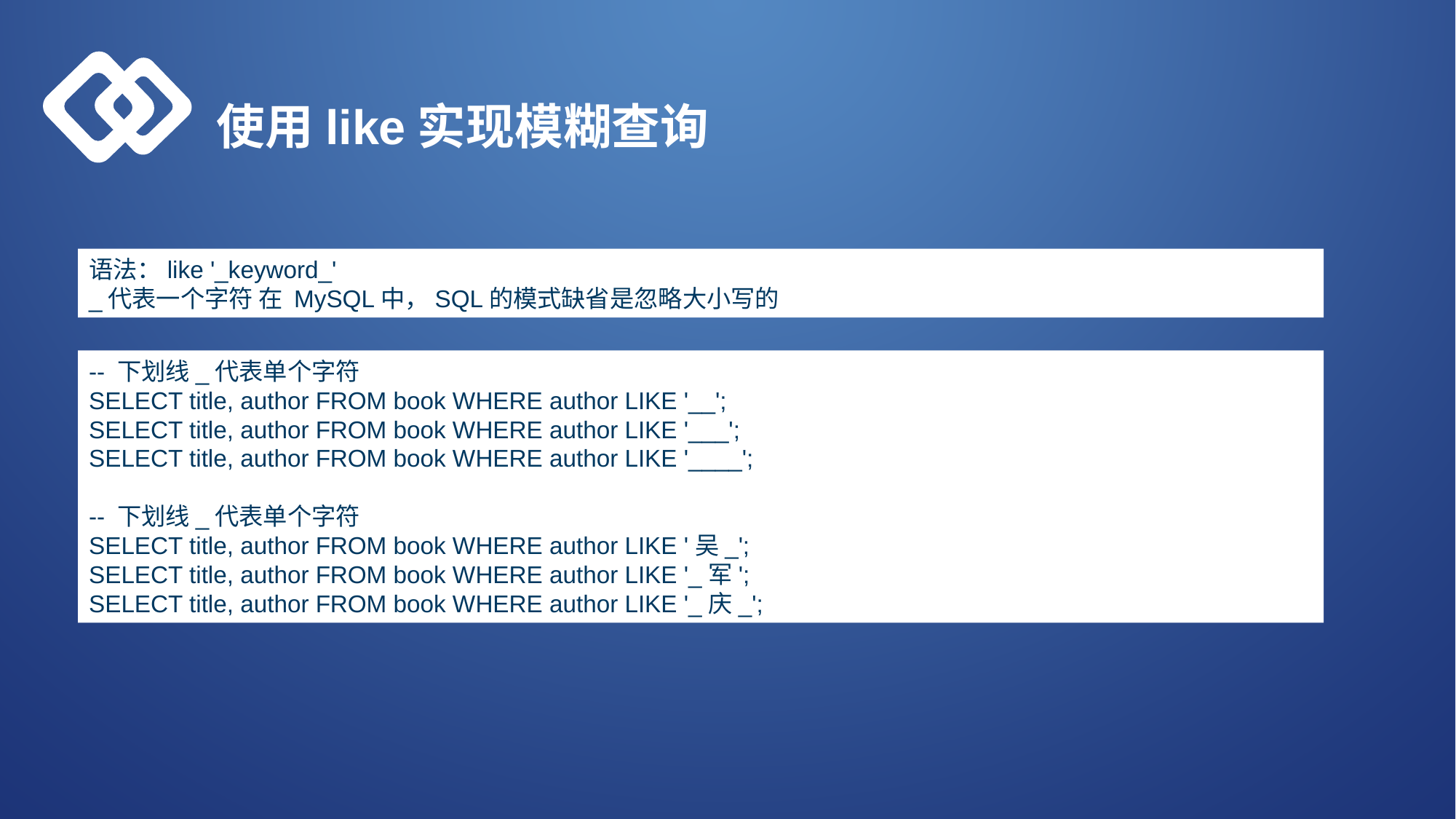

使用like实现模糊查询

语法：like '_keyword_'
_代表一个字符 在 MySQL中，SQL的模式缺省是忽略大小写的
-- 下划线_代表单个字符
SELECT title, author FROM book WHERE author LIKE '__';
SELECT title, author FROM book WHERE author LIKE '___';
SELECT title, author FROM book WHERE author LIKE '____';

-- 下划线_代表单个字符
SELECT title, author FROM book WHERE author LIKE '吴_';
SELECT title, author FROM book WHERE author LIKE '_军';
SELECT title, author FROM book WHERE author LIKE '_庆_';